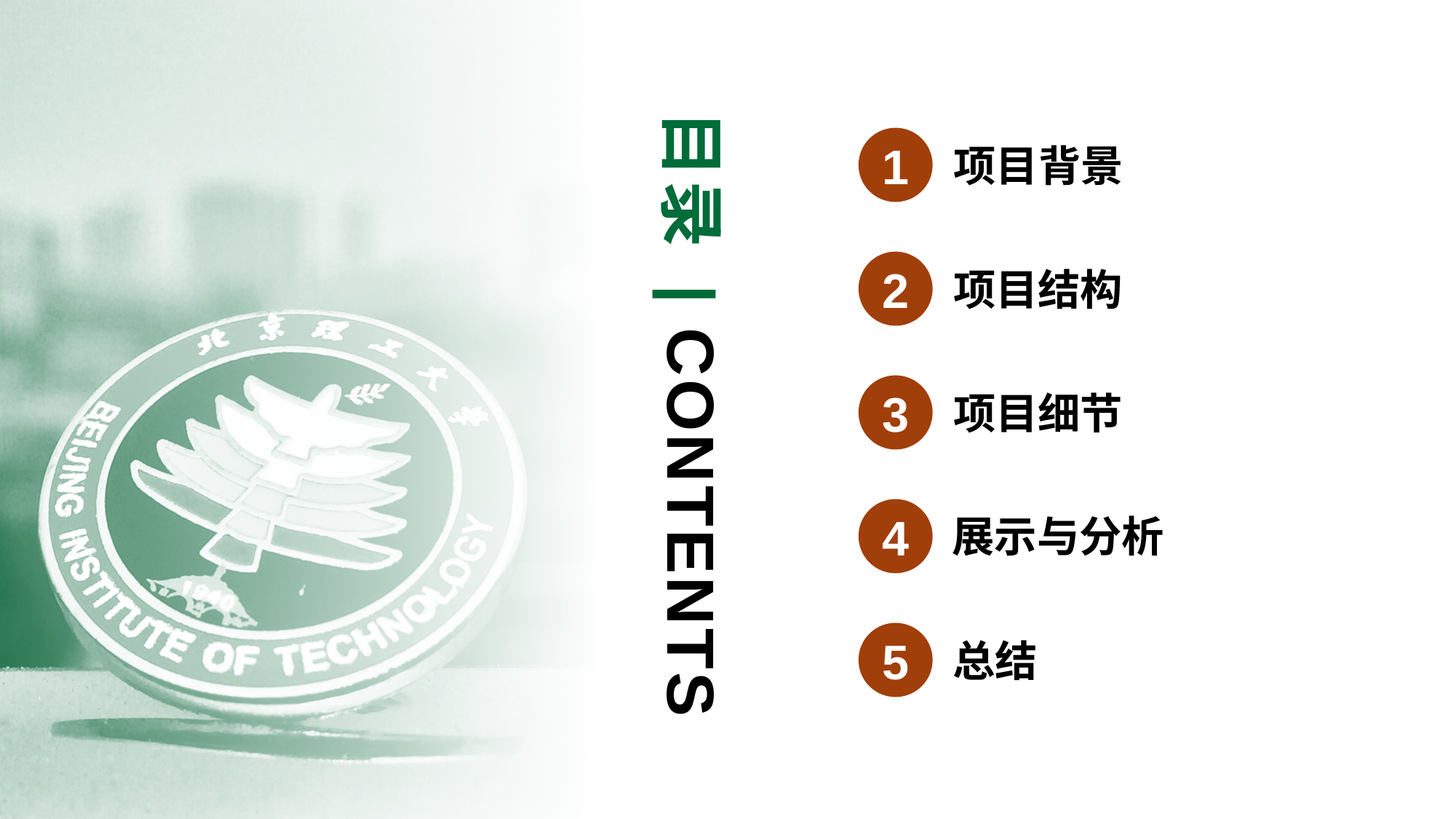

目录 | CONTENTS
1
项目背景
2
项目结构
3
项目细节
4
展示与分析
5
总结